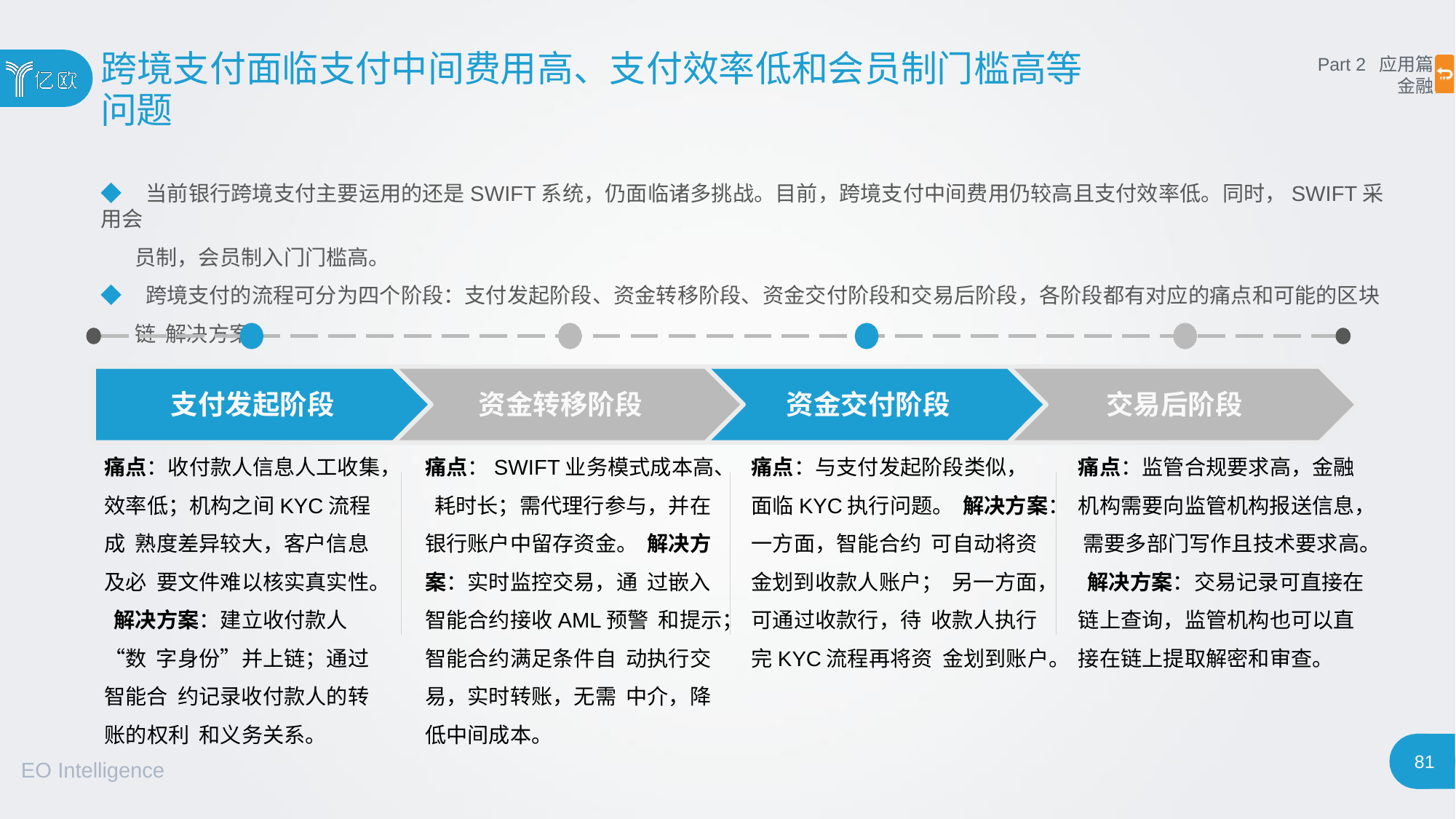

# 跨境支付面临支付中间费用高、支付效率低和会员制门槛高等
问题
Part 2 应用篇
金融

◆ 当前银行跨境支付主要运用的还是SWIFT系统，仍面临诸多挑战。目前，跨境支付中间费用仍较高且支付效率低。同时，SWIFT采用会
员制，会员制入门门槛高。
◆ 跨境支付的流程可分为四个阶段：支付发起阶段、资金转移阶段、资金交付阶段和交易后阶段，各阶段都有对应的痛点和可能的区块链  解决方案。

支付发起阶段
资金转移阶段
资金交付阶段
交易后阶段
痛点：SWIFT业务模式成本高、  耗时长；需代理行参与，并在  银行账户中留存资金。  解决方案：实时监控交易，通  过嵌入智能合约接收AML预警  和提示；智能合约满足条件自  动执行交易，实时转账，无需  中介，降低中间成本。
痛点：与支付发起阶段类似，  面临KYC执行问题。  解决方案：一方面，智能合约  可自动将资金划到收款人账户；  另一方面，可通过收款行，待  收款人执行完KYC流程再将资  金划到账户。
痛点：监管合规要求高，金融  机构需要向监管机构报送信息，  需要多部门写作且技术要求高。  解决方案：交易记录可直接在  链上查询，监管机构也可以直  接在链上提取解密和审查。
痛点：收付款人信息人工收集，

效率低；机构之间KYC流程成  熟度差异较大，客户信息及必  要文件难以核实真实性。  解决方案：建立收付款人“数  字身份”并上链；通过智能合  约记录收付款人的转账的权利  和义务关系。
81
EO Intelligence